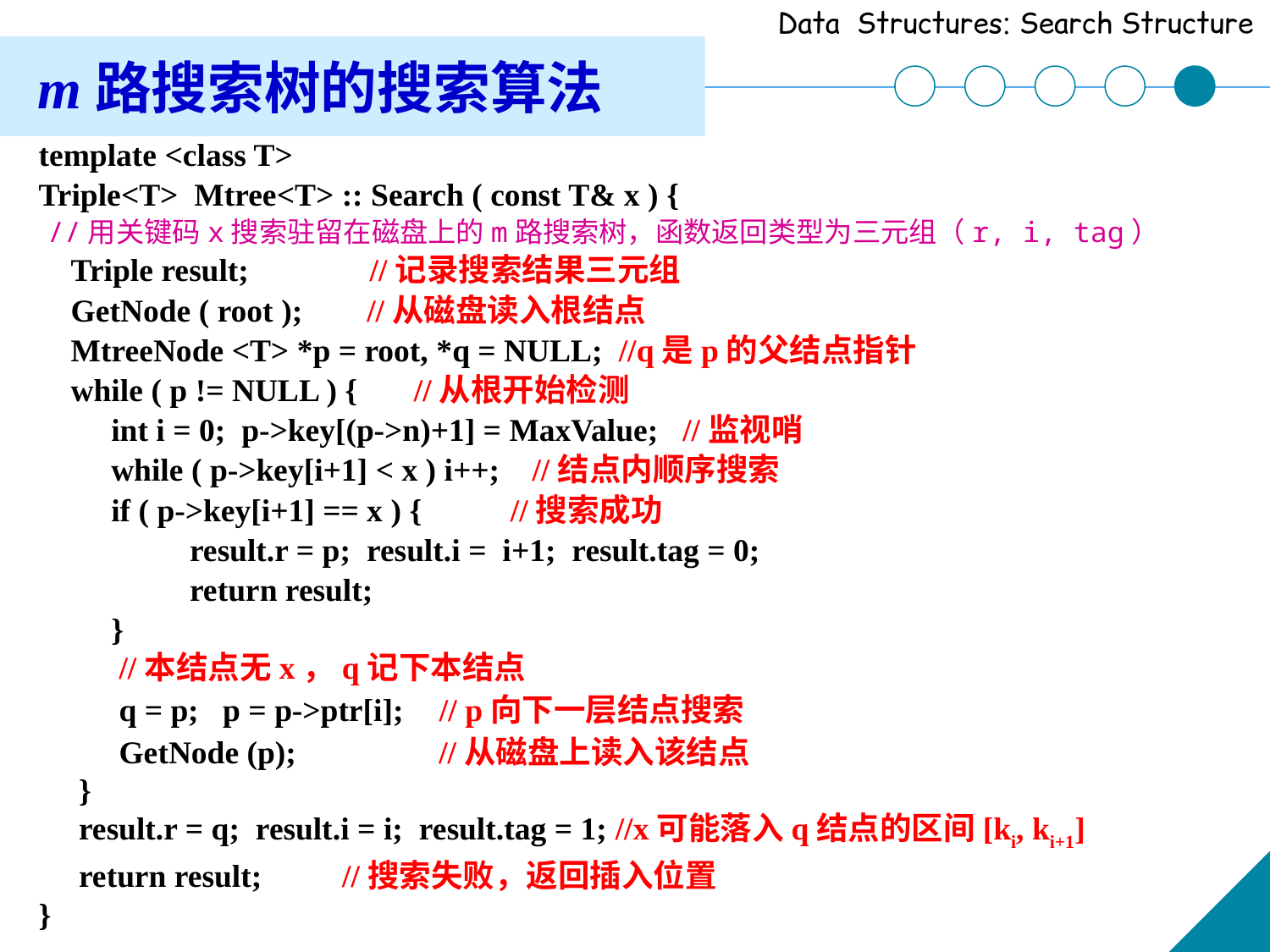

m路搜索树的搜索算法

template <class T>
Triple<T>  Mtree<T> :: Search ( const T& x ) {
 //用关键码x搜索驻留在磁盘上的m路搜索树，函数返回类型为三元组（r, i, tag）
    Triple result;               //记录搜索结果三元组
    GetNode ( root );        //从磁盘读入根结点
    MtreeNode <T> *p = root, *q = NULL;  //q是p的父结点指针
    while ( p != NULL ) {       //从根开始检测
         int i = 0;  p->key[(p->n)+1] = MaxValue;   //监视哨
         while ( p->key[i+1] < x ) i++;    //结点内顺序搜索
         if ( p->key[i+1] == x ) {           //搜索成功
 	   result.r = p;  result.i =  i+1;  result.tag = 0;
	   return result;
         }
          //本结点无x，q记下本结点
          q = p;   p = p->ptr[i];    // p向下一层结点搜索
          GetNode (p);                //从磁盘上读入该结点
     }
     result.r = q;  result.i = i;  result.tag = 1; //x可能落入q结点的区间[ki, ki+1]
     return result;         //搜索失败，返回插入位置
}